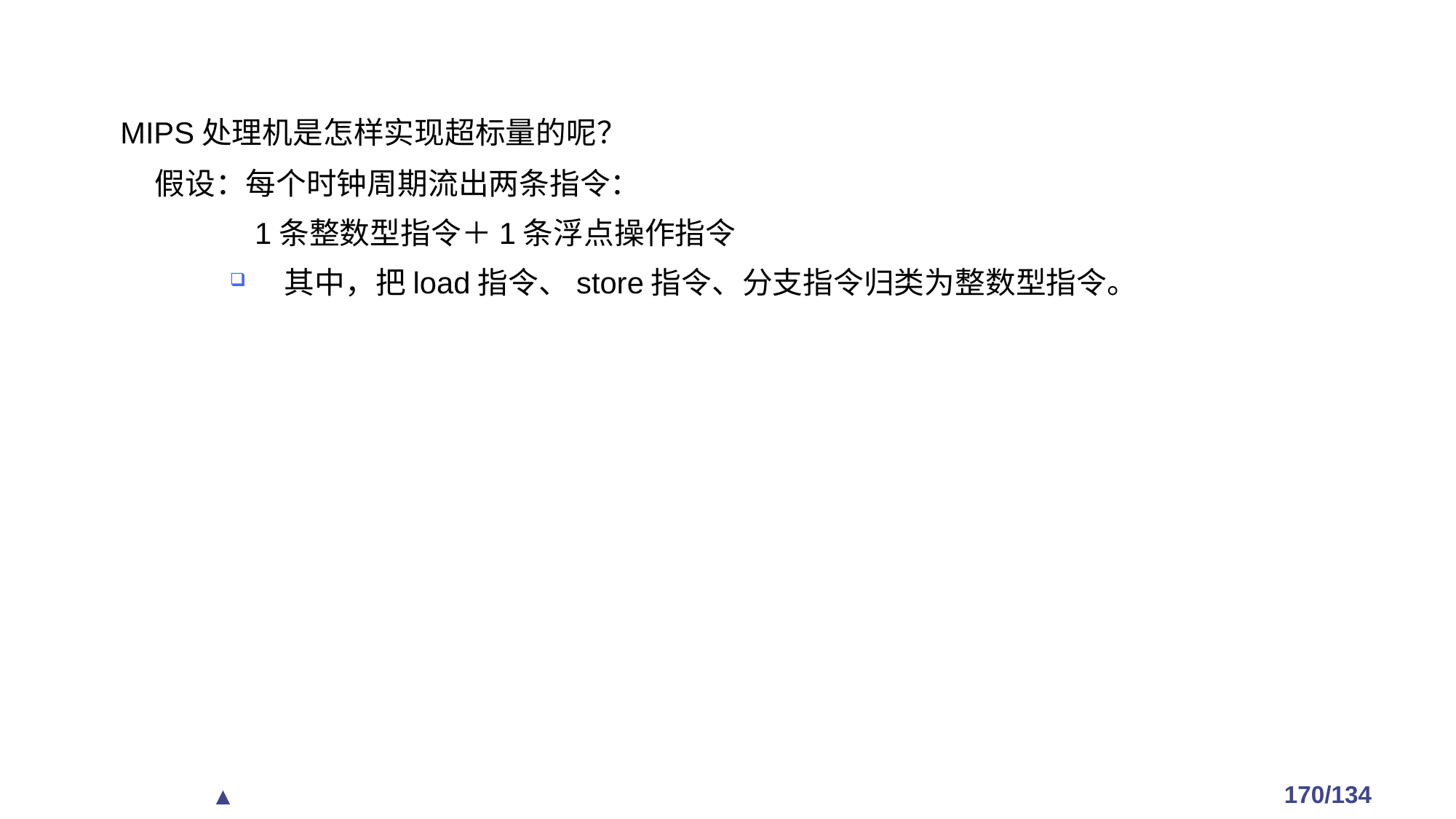

MIPS处理机是怎样实现超标量的呢？
假设：每个时钟周期流出两条指令：
   1条整数型指令＋1条浮点操作指令
其中，把load指令、store指令、分支指令归类为整数型指令。